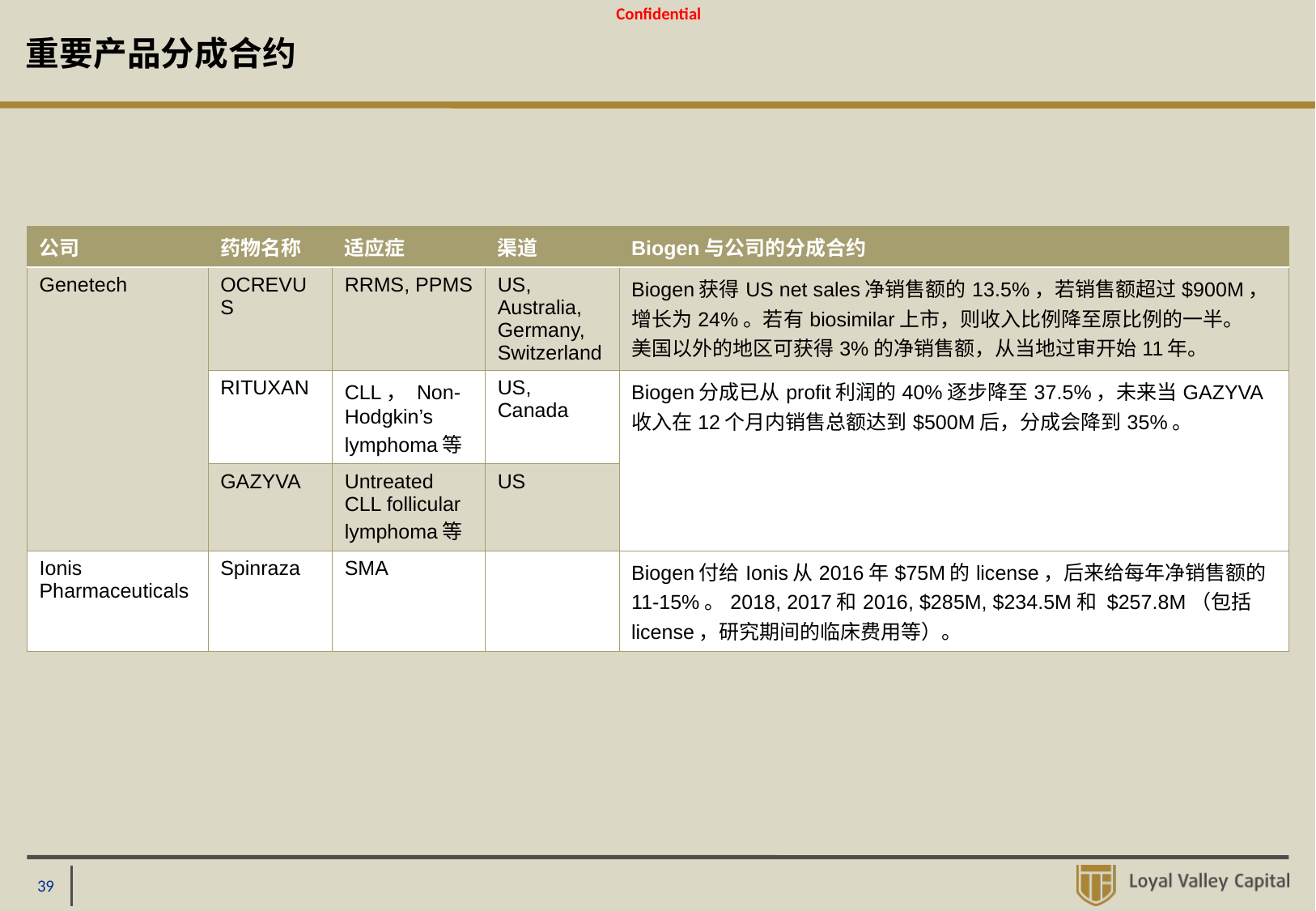

# 重要产品分成合约
| 公司 | 药物名称 | 适应症 | 渠道 | Biogen与公司的分成合约 |
| --- | --- | --- | --- | --- |
| Genetech | OCREVUS | RRMS, PPMS | US, Australia, Germany, Switzerland | Biogen获得US net sales净销售额的13.5%，若销售额超过$900M，增长为24%。若有biosimilar上市，则收入比例降至原比例的一半。 美国以外的地区可获得3%的净销售额，从当地过审开始11年。 |
|  | RITUXAN | CLL， Non-Hodgkin’s lymphoma等 | US, Canada | Biogen分成已从profit利润的40%逐步降至37.5%，未来当GAZYVA收入在12个月内销售总额达到$500M后，分成会降到35%。 |
|  | GAZYVA | Untreated CLL follicular lymphoma等 | US |  |
| Ionis Pharmaceuticals | Spinraza | SMA |  | Biogen付给Ionis从2016年$75M的license，后来给每年净销售额的11-15%。2018, 2017和2016, $285M, $234.5M和 $257.8M（包括license，研究期间的临床费用等）。 |